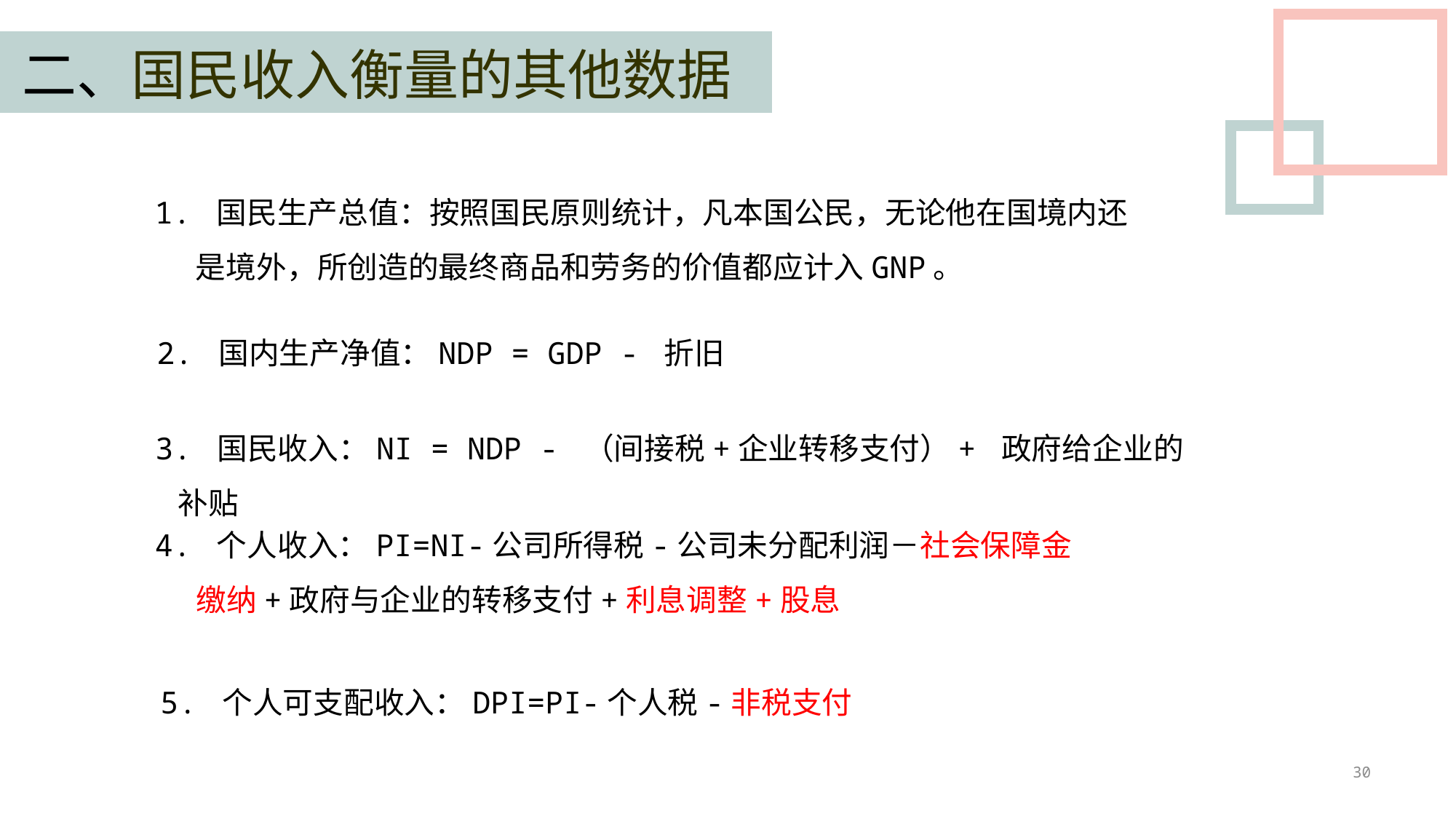

二、国民收入衡量的其他数据

1. 国民生产总值：按照国民原则统计，凡本国公民，无论他在国境内还是境外，所创造的最终商品和劳务的价值都应计入GNP。

 2. 国内生产净值：NDP = GDP - 折旧
 3. 国民收入：NI = NDP - （间接税+企业转移支付）+ 政府给企业的补贴
4. 个人收入：PI=NI-公司所得税-公司未分配利润－社会保障金缴纳+政府与企业的转移支付+利息调整+股息
 5. 个人可支配收入：DPI=PI-个人税-非税支付
30